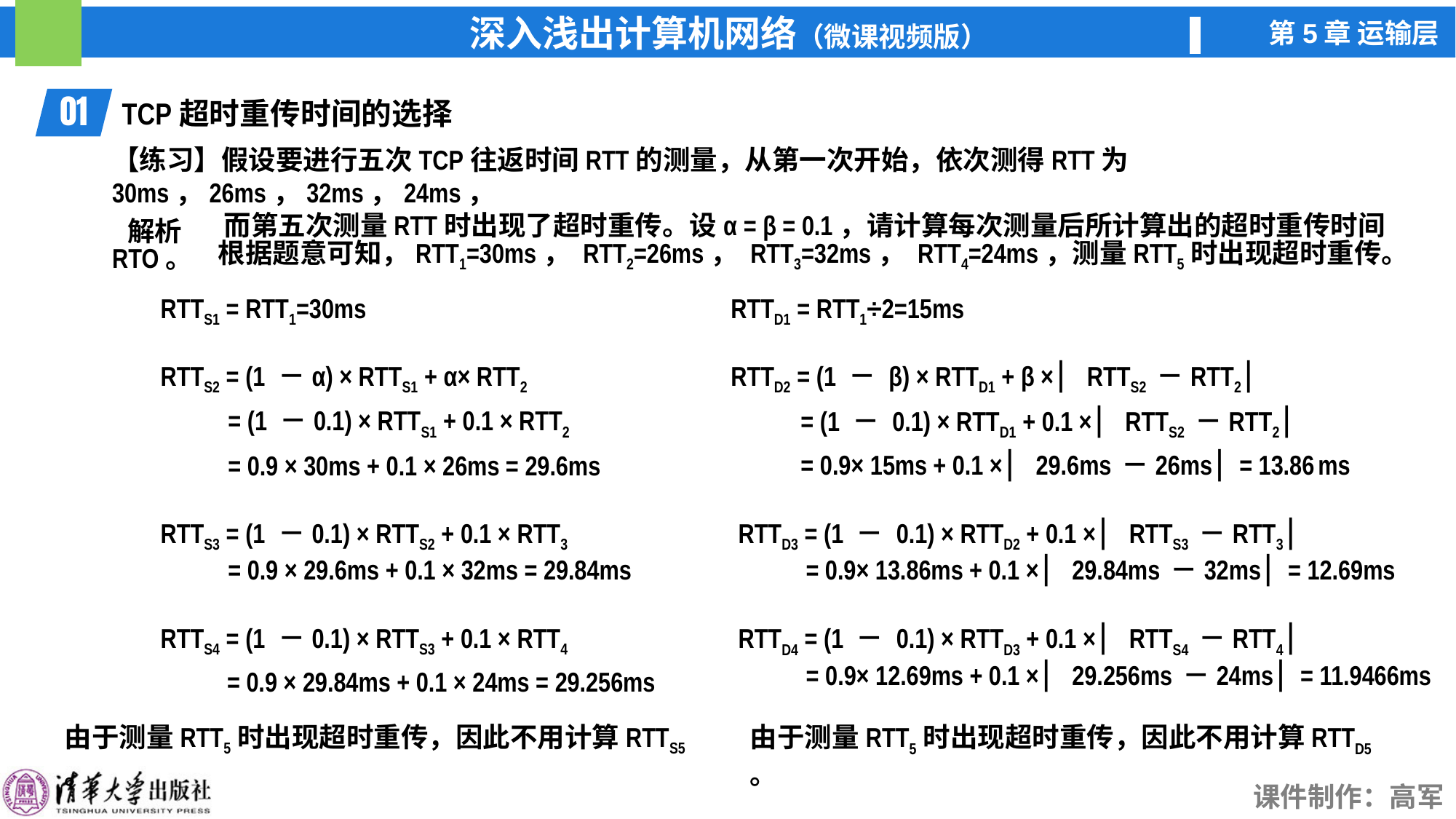

01
TCP超时重传时间的选择
【练习】假设要进行五次TCP往返时间RTT的测量，从第一次开始，依次测得RTT为30ms，26ms，32ms，24ms，
                 而第五次测量RTT时出现了超时重传。设α = β = 0.1，请计算每次测量后所计算出的超时重传时间RTO。
解析
根据题意可知，RTT1=30ms， RTT2=26ms， RTT3=32ms， RTT4=24ms，测量RTT5时出现超时重传。
RTTS1 = RTT1=30ms
RTTD1 = RTT1÷2=15ms
RTTS2 = (1 －α) × RTTS1 + α× RTT2
= (1 －0.1) × RTTS1 + 0.1 × RTT2
= 0.9 × 30ms + 0.1 × 26ms = 29.6ms
RTTD2 = (1 － β) × RTTD1 + β × ▏ RTTS2 －RTT2 ▏
= (1 － 0.1) × RTTD1 + 0.1 × ▏ RTTS2 －RTT2 ▏
= 0.9× 15ms + 0.1 × ▏ 29.6ms －26ms ▏= 13.86 ms
RTTS3 = (1 －0.1) × RTTS2 + 0.1 × RTT3
= 0.9 × 29.6ms + 0.1 × 32ms = 29.84ms
RTTD3 = (1 － 0.1) × RTTD2 + 0.1 × ▏ RTTS3 －RTT3 ▏
= 0.9× 13.86ms + 0.1 × ▏ 29.84ms －32ms ▏= 12.69ms
RTTS4 = (1 －0.1) × RTTS3 + 0.1 × RTT4
= 0.9 × 29.84ms + 0.1 × 24ms = 29.256ms
RTTD4 = (1 － 0.1) × RTTD3 + 0.1 × ▏ RTTS4 －RTT4 ▏
= 0.9× 12.69ms + 0.1 × ▏ 29.256ms －24ms ▏= 11.9466ms
由于测量RTT5时出现超时重传，因此不用计算RTTS5 。
由于测量RTT5时出现超时重传，因此不用计算RTTD5 。